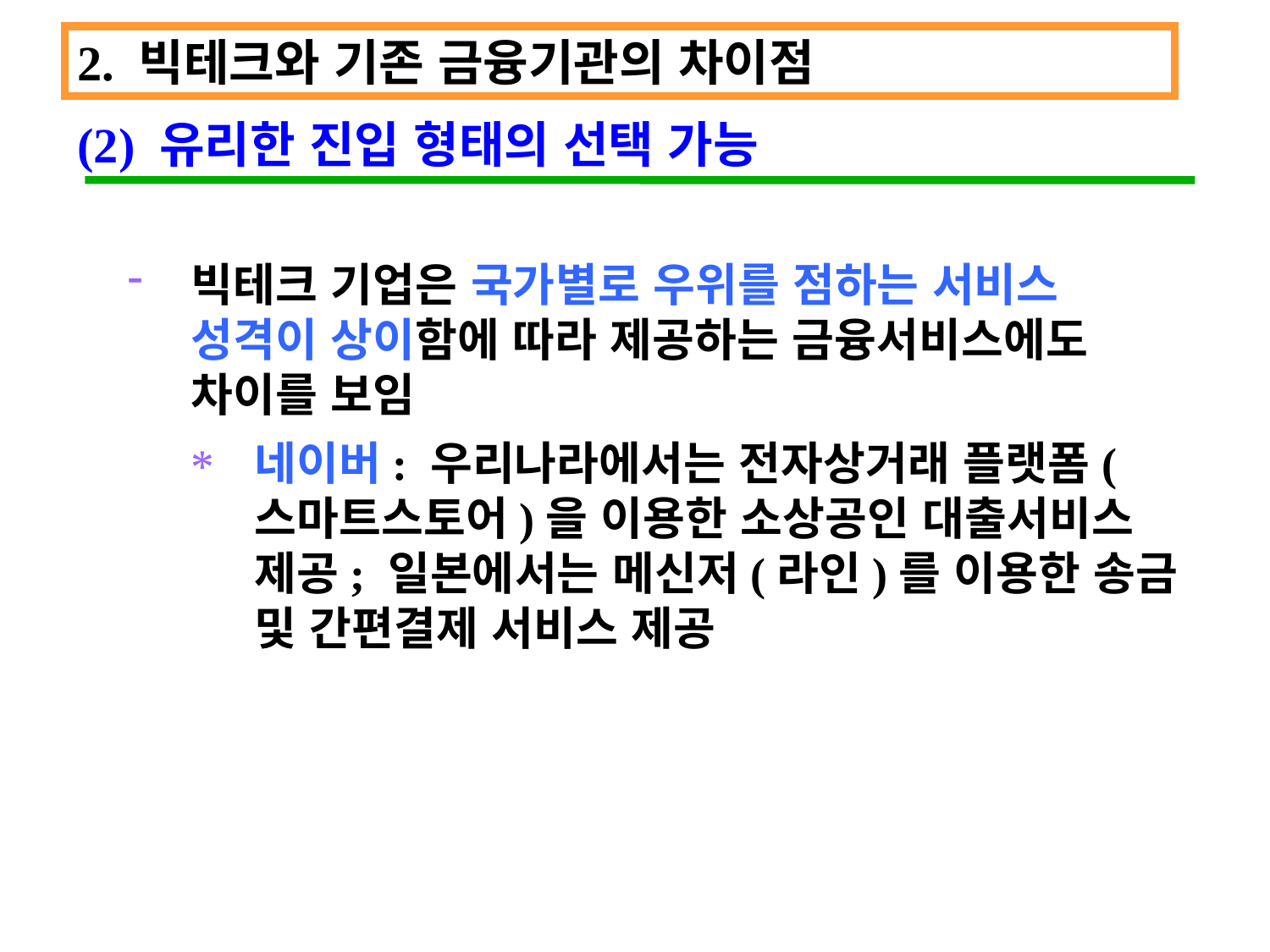

2. 빅테크와 기존 금융기관의 차이점
(2) 유리한 진입 형태의 선택 가능

빅테크 기업은 국가별로 우위를 점하는 서비스 성격이 상이함에 따라 제공하는 금융서비스에도 차이를 보임
네이버: 우리나라에서는 전자상거래 플랫폼(스마트스토어)을 이용한 소상공인 대출서비스 제공; 일본에서는 메신저(라인)를 이용한 송금 및 간편결제 서비스 제공